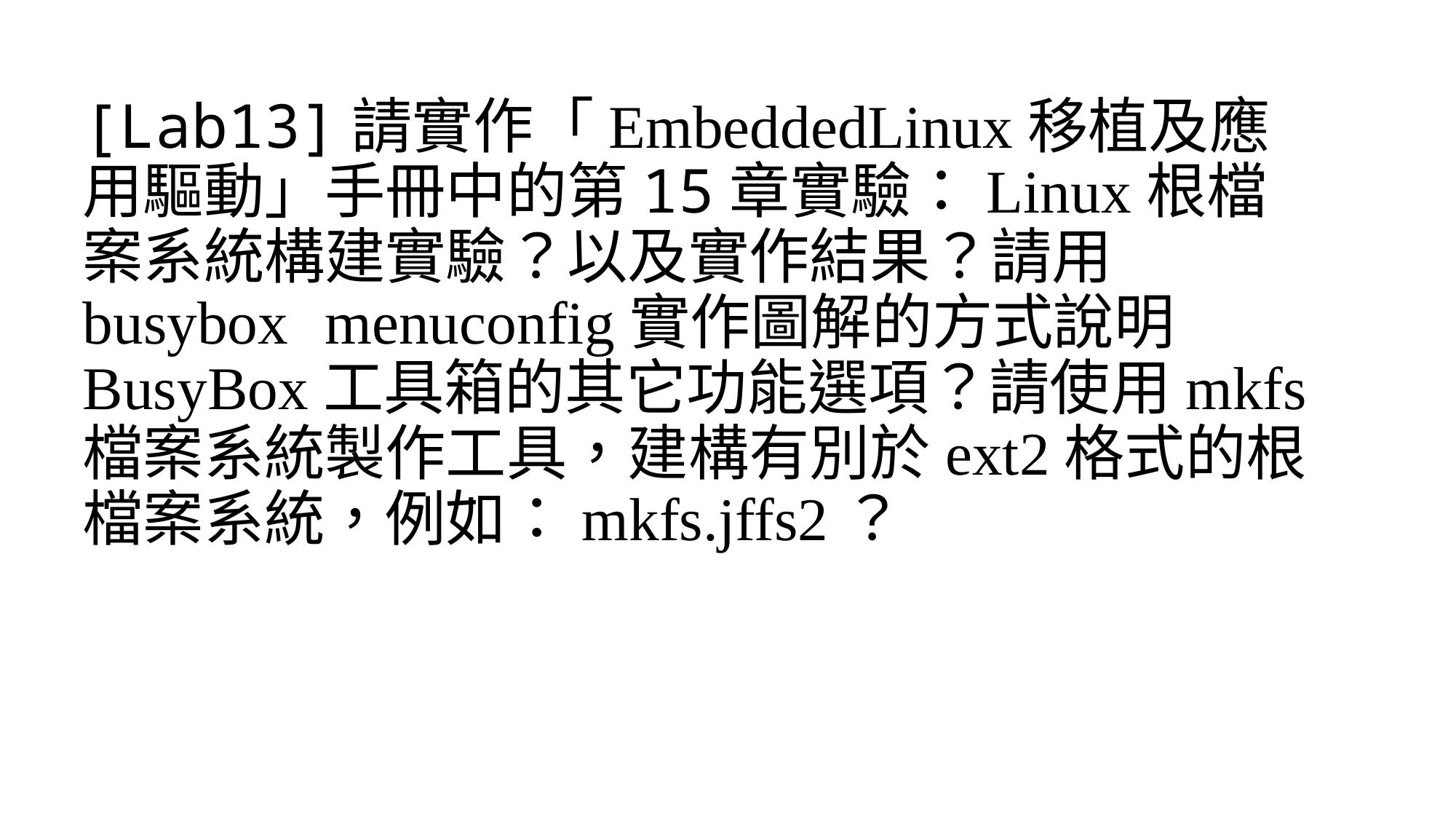

# [Lab13]請實作「EmbeddedLinux移植及應用驅動」手冊中的第15章實驗：Linux根檔案系統構建實驗？以及實作結果？請用busybox menuconfig實作圖解的方式說明BusyBox工具箱的其它功能選項？請使用mkfs檔案系統製作工具，建構有別於ext2格式的根檔案系統，例如：mkfs.jffs2？